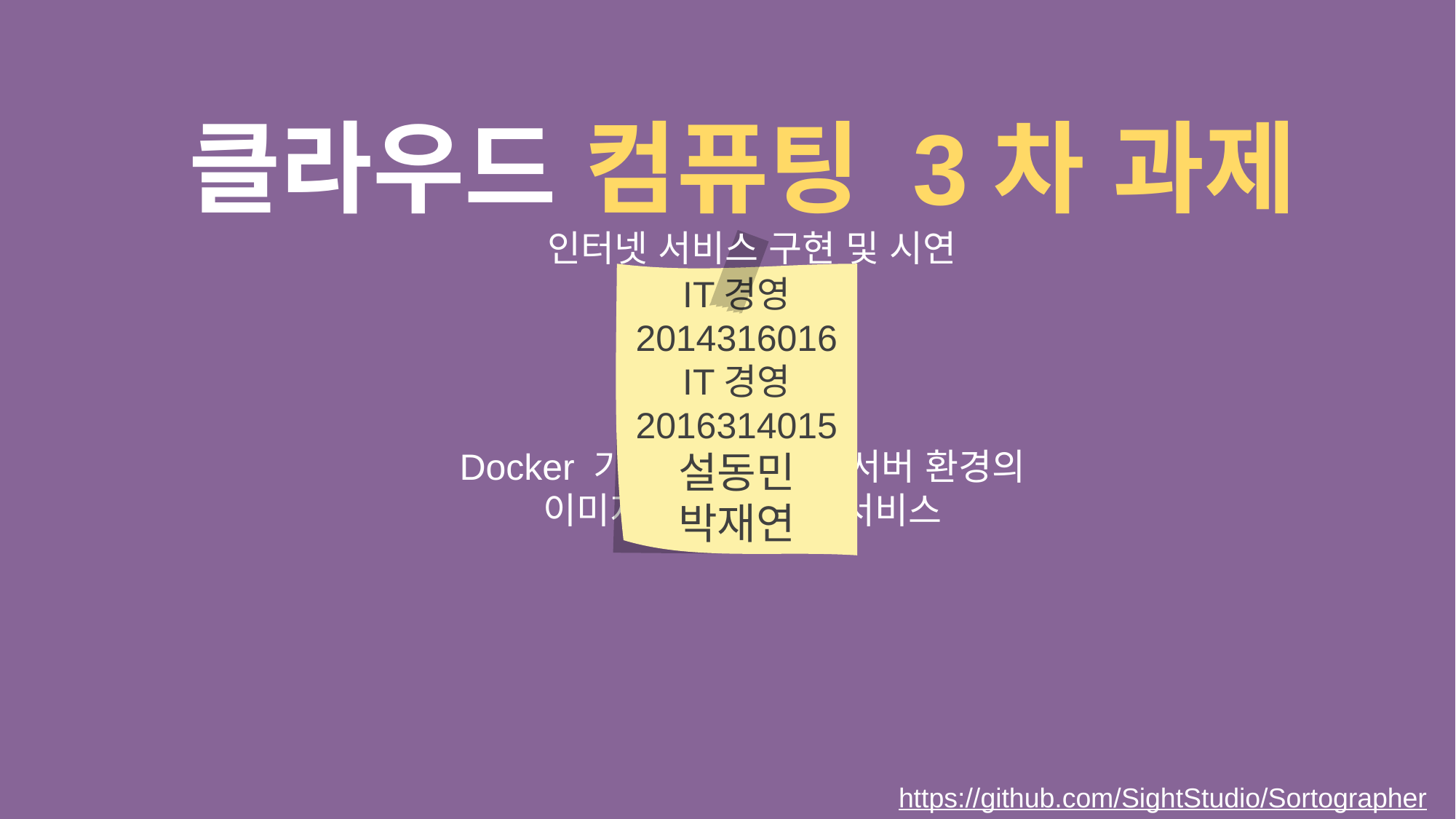

클라우드 컴퓨팅 3차 과제
 인터넷 서비스 구현 및 시연

주제
Docker 기반 클러스터링 서버 환경의
이미지 분석 사진첩 서비스

START~!!
IT경영 2014316016
IT경영 2016314015
설동민
박재연

https://github.com/SightStudio/Sortographer